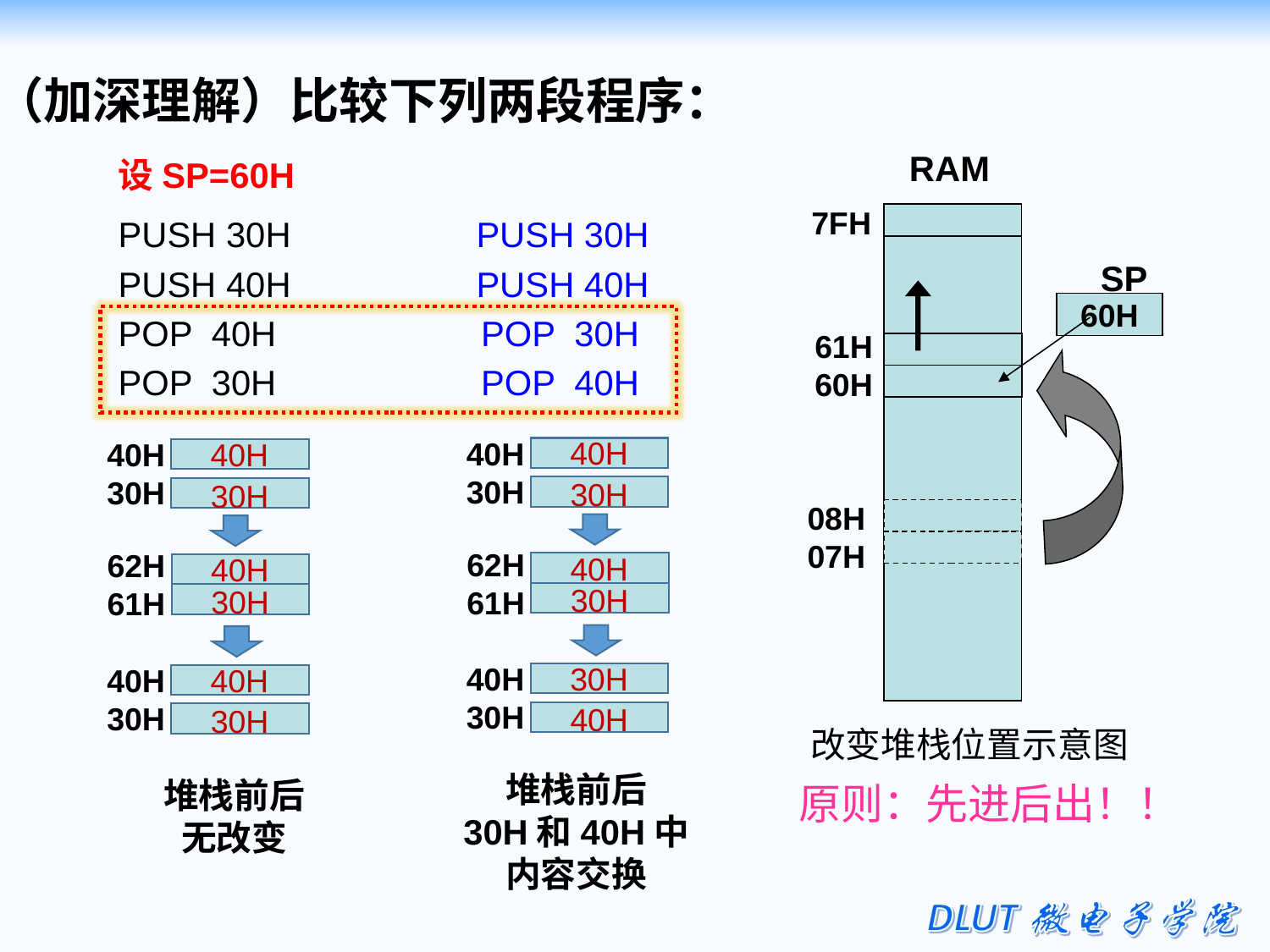

（加深理解）比较下列两段程序：
RAM
7FH

SP

60H

61H
60H

08H
07H

改变堆栈位置示意图
设SP=60H
PUSH 30H                   PUSH 30H
PUSH 40H                   PUSH 40H
POP  40H                     POP  30H
POP  30H                     POP  40H
40H
40H
30H

30H

40H
62H
61H

30H

30H
40H
30H

40H

40H
40H
30H

30H

40H
62H
61H

30H

40H
40H
30H

30H

堆栈前后
30H和40H中内容交换
堆栈前后
无改变
原则：先进后出！！